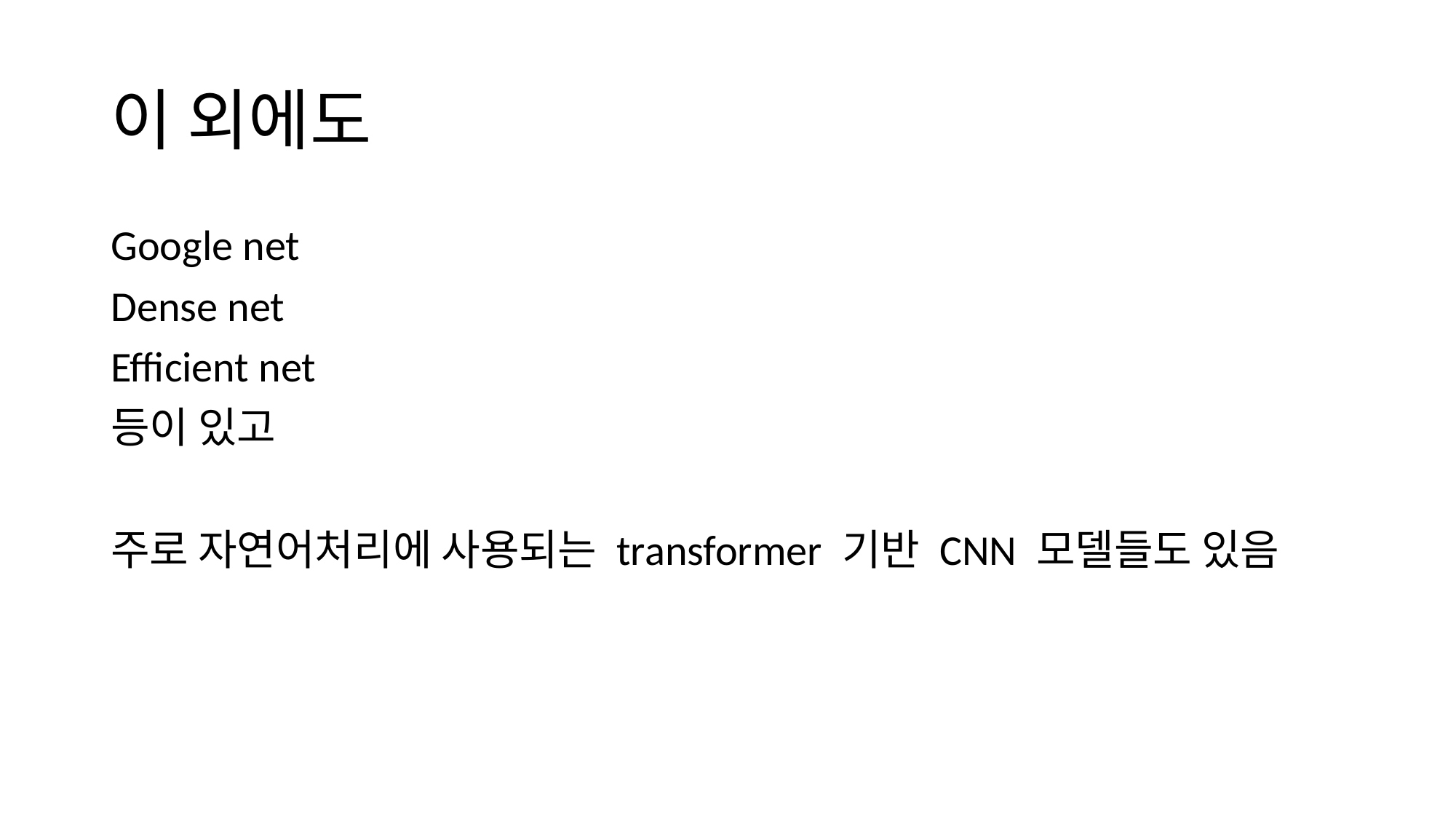

# 이 외에도
Google net
Dense net
Efficient net
등이 있고

주로 자연어처리에 사용되는 transformer 기반 CNN 모델들도 있음